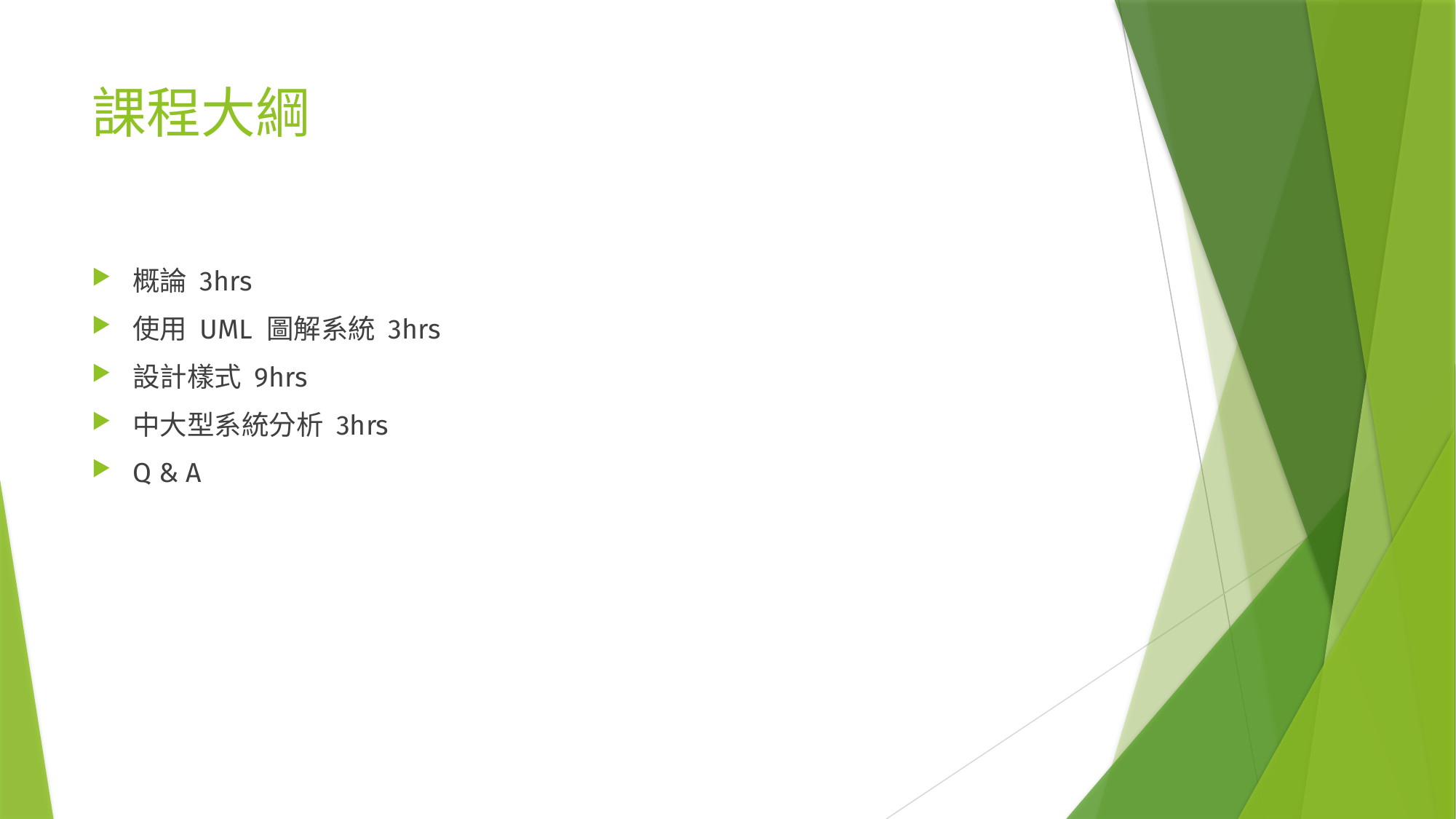

# 課程大綱
概論 3hrs
使用 UML 圖解系統 3hrs
設計樣式 9hrs
中大型系統分析 3hrs
Q & A